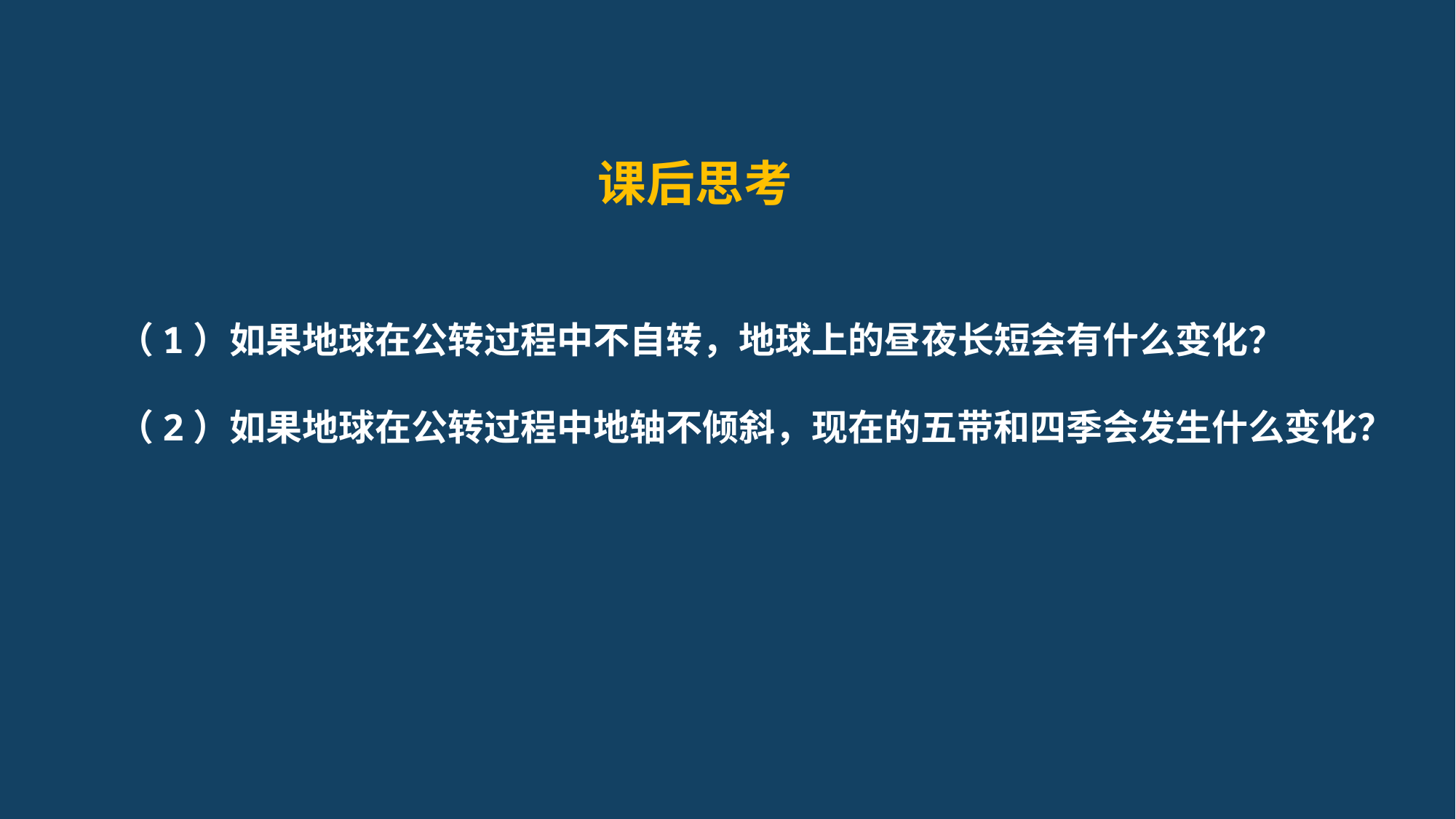

课后思考
（1）如果地球在公转过程中不自转，地球上的昼夜长短会有什么变化？
（2）如果地球在公转过程中地轴不倾斜，现在的五带和四季会发生什么变化？